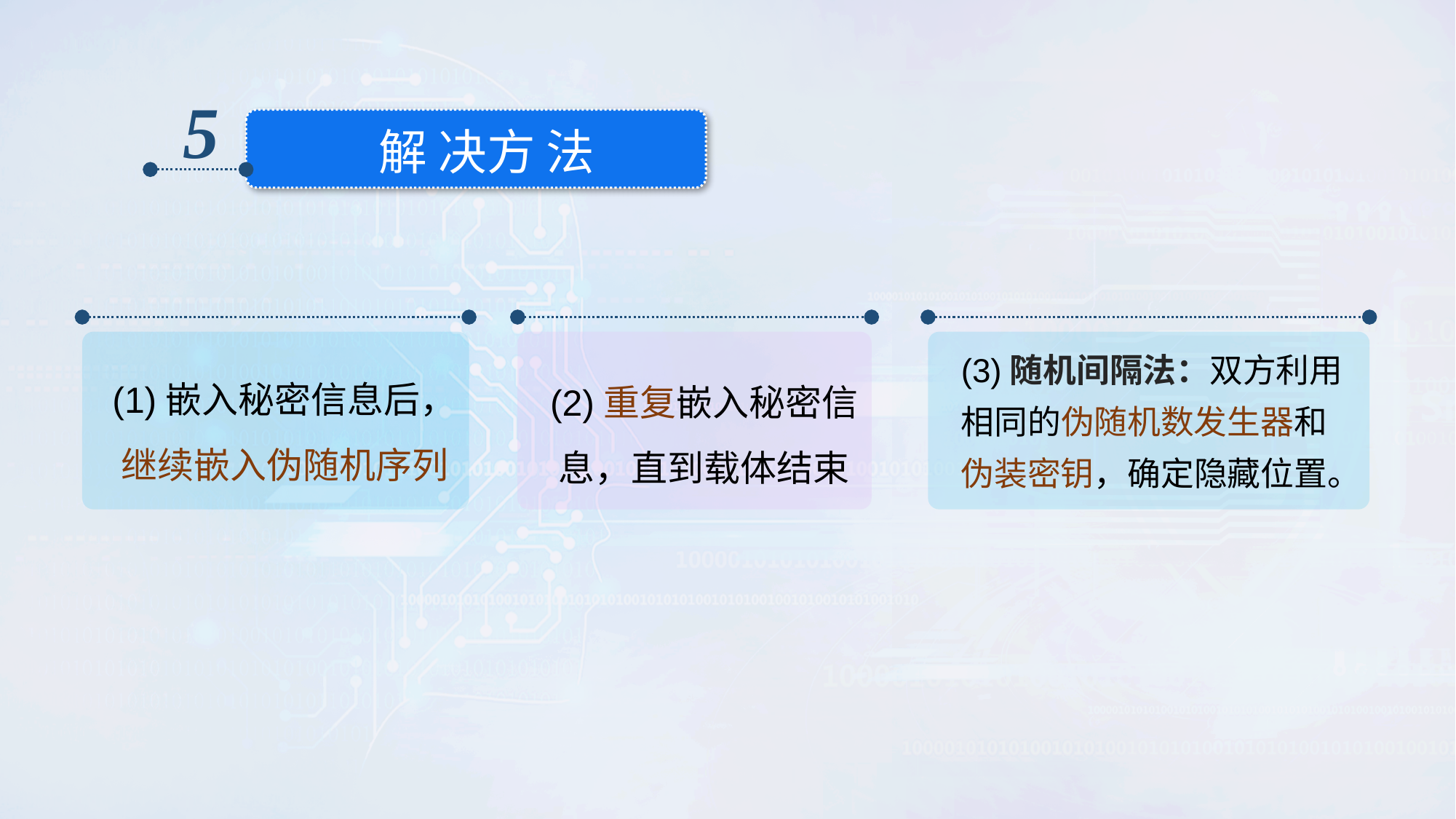

5

 解 决方 法

(3)随机间隔法：双方利用相同的伪随机数发生器和伪装密钥，确定隐藏位置。
(1)嵌入秘密信息后，继续嵌入伪随机序列
(2)重复嵌入秘密信息，直到载体结束